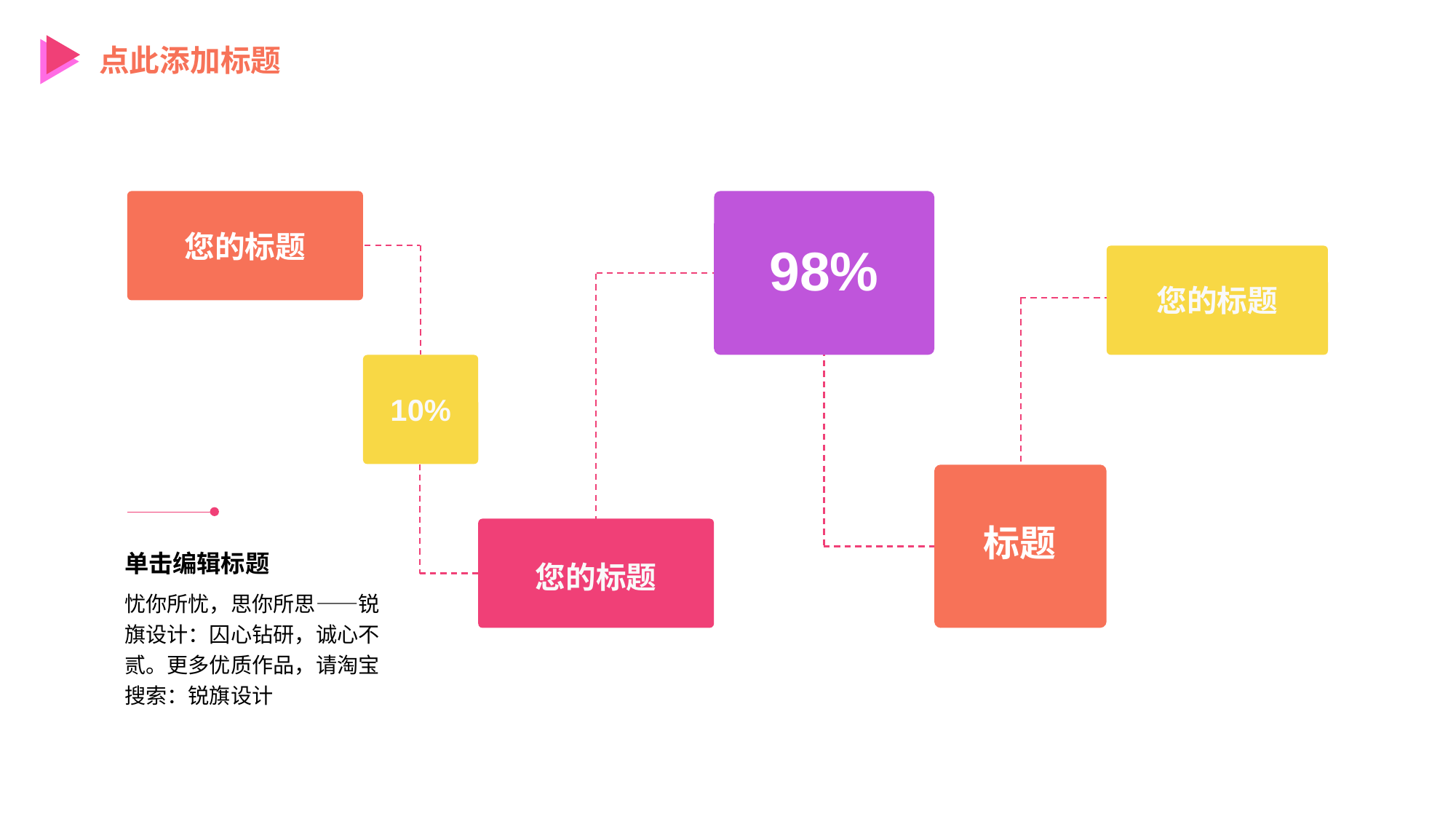

点此添加标题
您的标题

98%

您的标题

10%

标题
单击编辑标题
您的标题
忧你所忧，思你所思——锐旗设计：囚心钻研，诚心不贰。更多优质作品，请淘宝搜索：锐旗设计